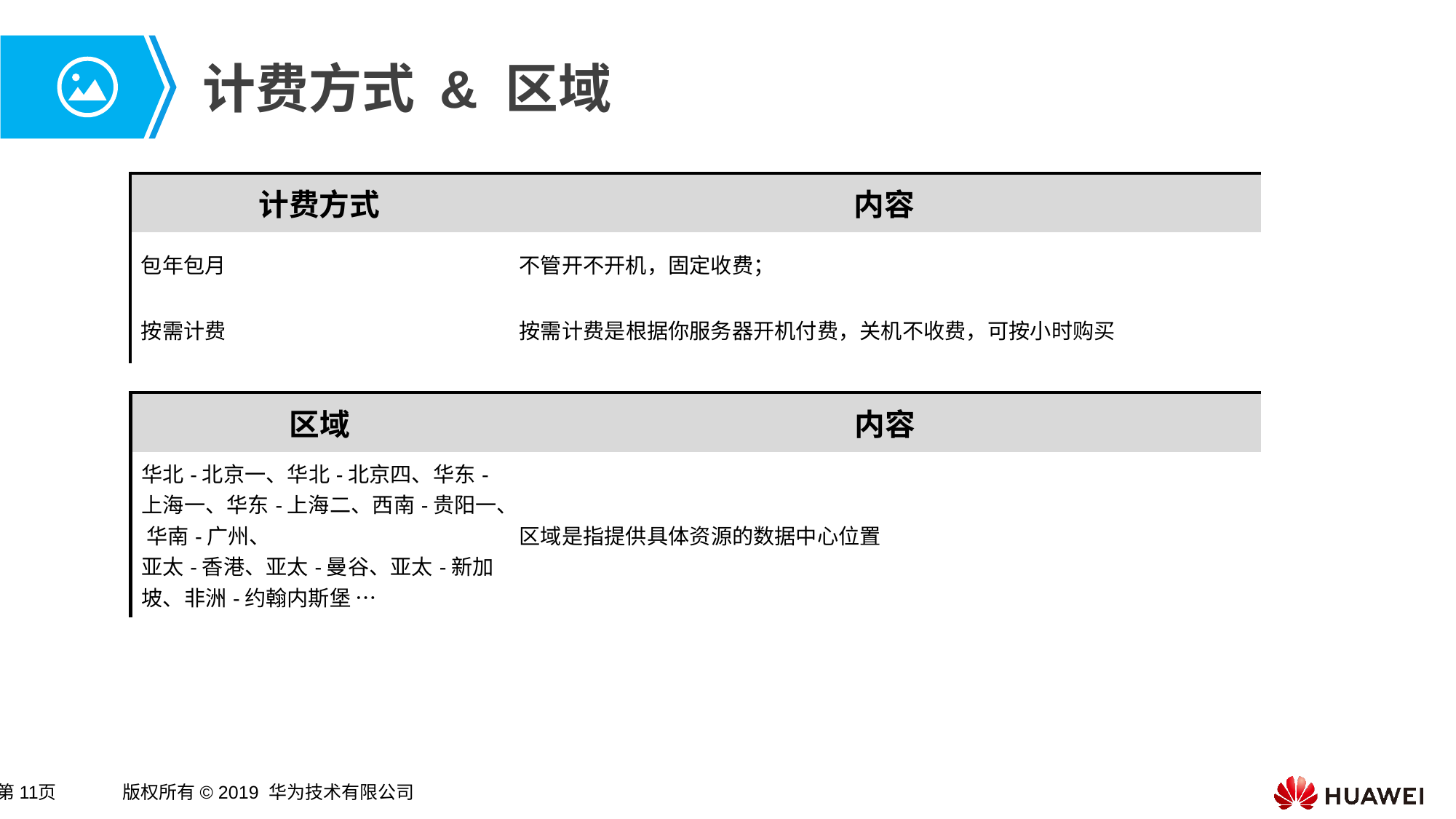

# 计费方式 & 区域
| 计费方式 | 内容 |
| --- | --- |
| 包年包月 | 不管开不开机，固定收费； |
| 按需计费 | 按需计费是根据你服务器开机付费，关机不收费，可按小时购买 |
| 区域 | 内容 |
| --- | --- |
| 华北-北京一、华北-北京四、华东-上海一、华东-上海二、西南-贵阳一、 华南-广州、 亚太-香港、亚太-曼谷、亚太-新加坡、非洲-约翰内斯堡 … | 区域是指提供具体资源的数据中心位置 |